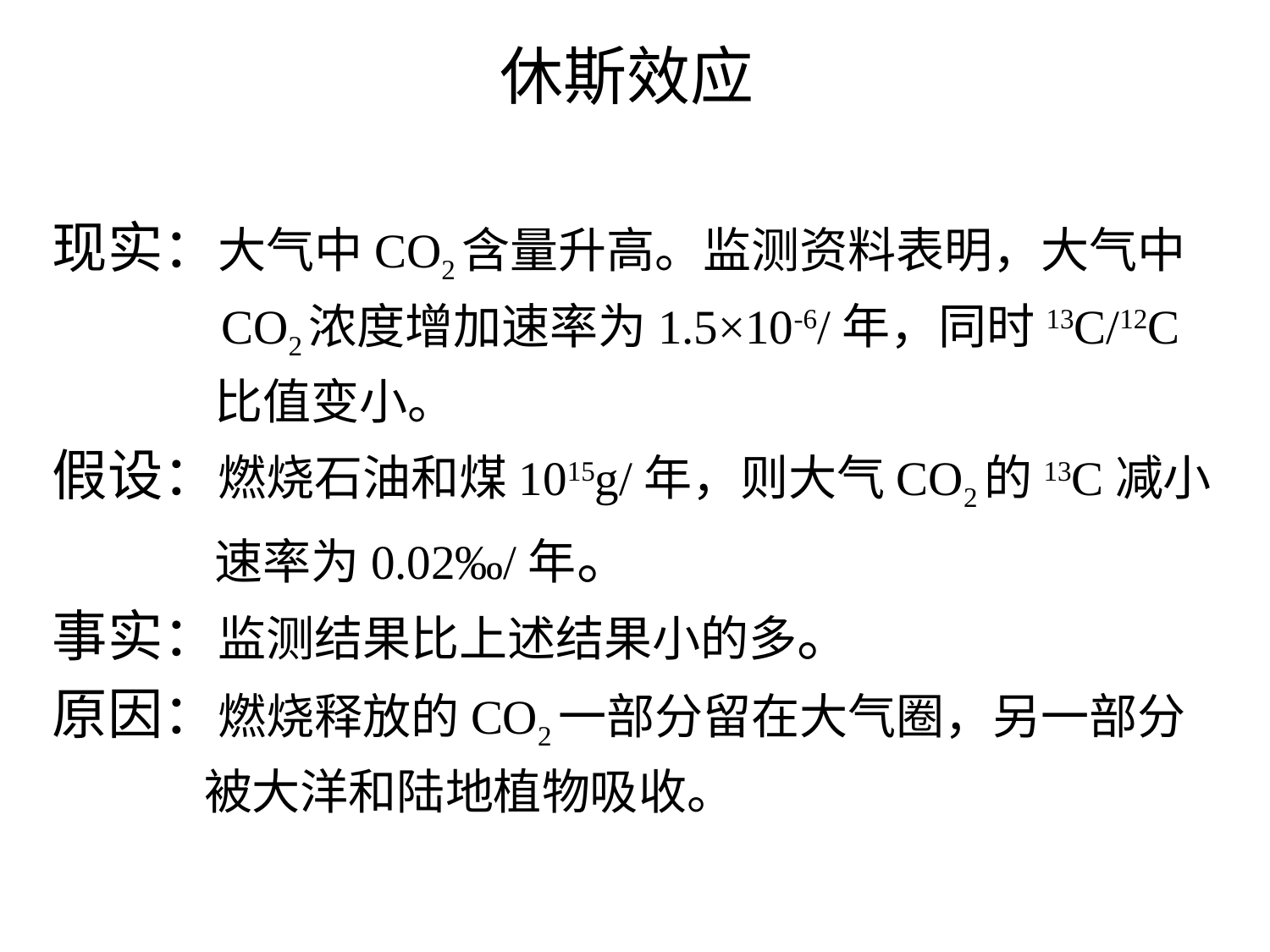

休斯效应
现实：大气中CO2含量升高。监测资料表明，大气中
              CO2浓度增加速率为1.5×10-6/年，同时13C/12C
              比值变小。
假设：燃烧石油和煤1015g/年，则大气CO2的13C减小
              速率为0.02‰/年。
事实：监测结果比上述结果小的多。
原因：燃烧释放的CO2一部分留在大气圈，另一部分
             被大洋和陆地植物吸收。